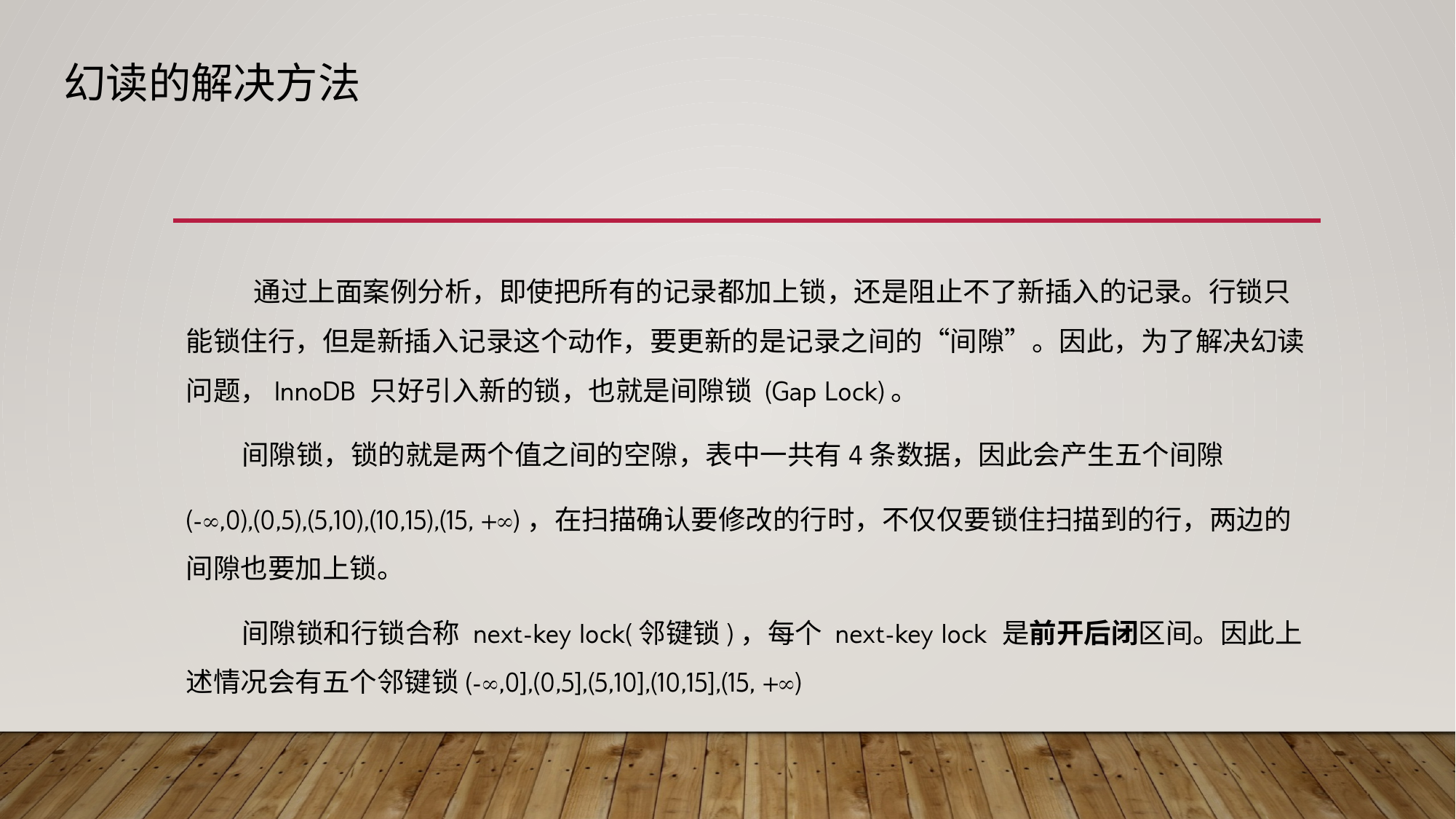

# 幻读的解决方法
         通过上面案例分析，即使把所有的记录都加上锁，还是阻止不了新插入的记录。行锁只能锁住行，但是新插入记录这个动作，要更新的是记录之间的“间隙”。因此，为了解决幻读问题，InnoDB 只好引入新的锁，也就是间隙锁 (Gap Lock)。
        间隙锁，锁的就是两个值之间的空隙，表中一共有4条数据，因此会产生五个间隙
(-∞,0),(0,5),(5,10),(10,15),(15, +∞)，在扫描确认要修改的行时，不仅仅要锁住扫描到的行，两边的间隙也要加上锁。
        间隙锁和行锁合称 next-key lock(邻键锁)，每个 next-key lock 是前开后闭区间。因此上述情况会有五个邻键锁(-∞,0],(0,5],(5,10],(10,15],(15, +∞)